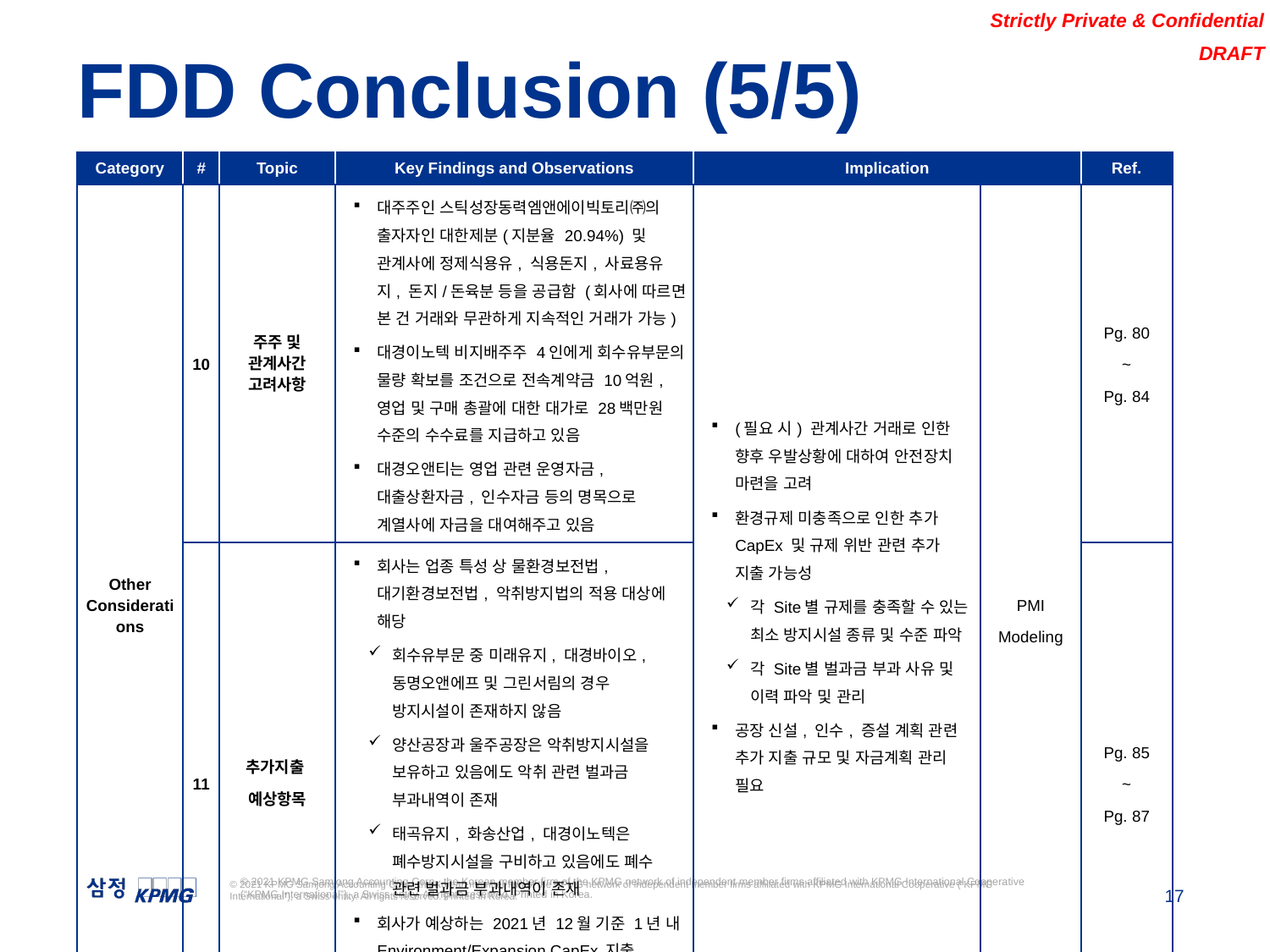

FDD Conclusion (5/5)
| Category | # | Topic | Key Findings and Observations | Implication |  | Ref. |
| --- | --- | --- | --- | --- | --- | --- |
| Other Considerations | 10 | 주주 및 관계사간 고려사항 | 대주주인 스틱성장동력엠앤에이빅토리㈜의 출자자인 대한제분(지분율 20.94%) 및 관계사에 정제식용유, 식용돈지, 사료용유지, 돈지/돈육분 등을 공급함 (회사에 따르면 본 건 거래와 무관하게 지속적인 거래가 가능) 대경이노텍 비지배주주 4인에게 회수유부문의 물량 확보를 조건으로 전속계약금 10억원, 영업 및 구매 총괄에 대한 대가로 28백만원 수준의 수수료를 지급하고 있음 대경오앤티는 영업 관련 운영자금, 대출상환자금, 인수자금 등의 명목으로 계열사에 자금을 대여해주고 있음 | (필요 시) 관계사간 거래로 인한 향후 우발상황에 대하여 안전장치 마련을 고려 환경규제 미충족으로 인한 추가 CapEx 및 규제 위반 관련 추가 지출 가능성 각 Site별 규제를 충족할 수 있는 최소 방지시설 종류 및 수준 파악 각 Site별 벌과금 부과 사유 및 이력 파악 및 관리 공장 신설, 인수, 증설 계획 관련 추가 지출 규모 및 자금계획 관리 필요 | PMI Modeling | Pg. 80 ~ Pg. 84 |
|  | 11 | 추가지출 예상항목 | 회사는 업종 특성 상 물환경보전법, 대기환경보전법, 악취방지법의 적용 대상에 해당 회수유부문 중 미래유지, 대경바이오, 동명오앤에프 및 그린서림의 경우 방지시설이 존재하지 않음 양산공장과 울주공장은 악취방지시설을 보유하고 있음에도 악취 관련 벌과금 부과내역이 존재 태곡유지, 화송산업, 대경이노텍은 폐수방지시설을 구비하고 있음에도 폐수 관련 벌과금 부과내역이 존재 회사가 예상하는 2021년 12월 기준 1년 내 Environment/Expansion CapEx 지출 예상액은 각각 170백만원과 3,000백만원 수준임 | 환경규제 미충족으로 인한 추가 CapEx 및 규제 위반 관련 추가 지출 가능성 파악 필요 각 Site별 규제를 만족할 수 있는 최소 방지시설 종류 및 수준 파악 각 Site별 벌과금 부과 사유 및 이력 파악 공장 신설, 인수, 증설 계획 관련 추가 지출 규모 파악 필요 자금계획 파악 |  | Pg. 85 ~ Pg. 87 |